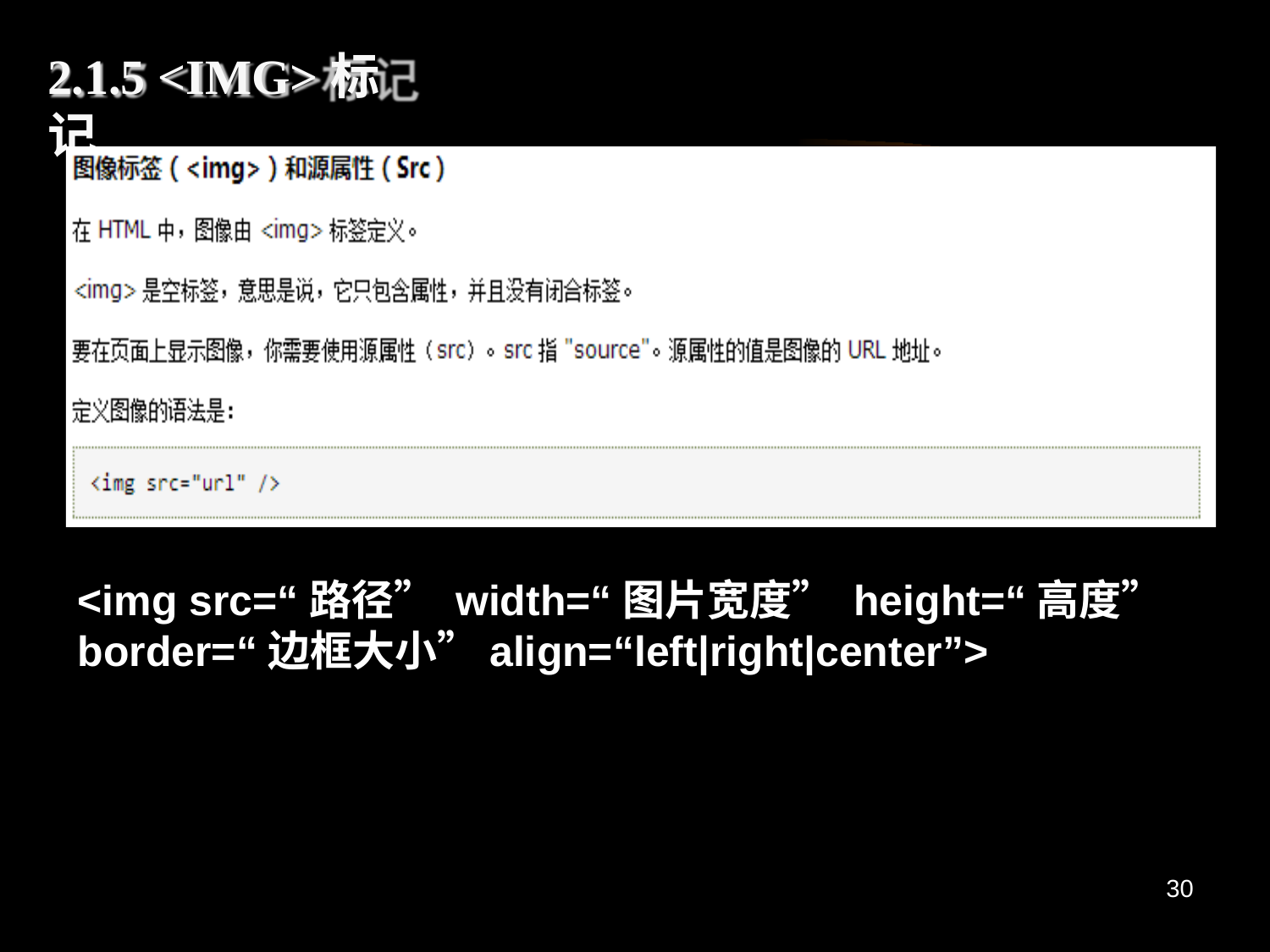

# 2.1.5 <IMG>标记

<img src=“路径” width=“图片宽度” height=“高度”
border=“边框大小”align=“left|right|center”>

30